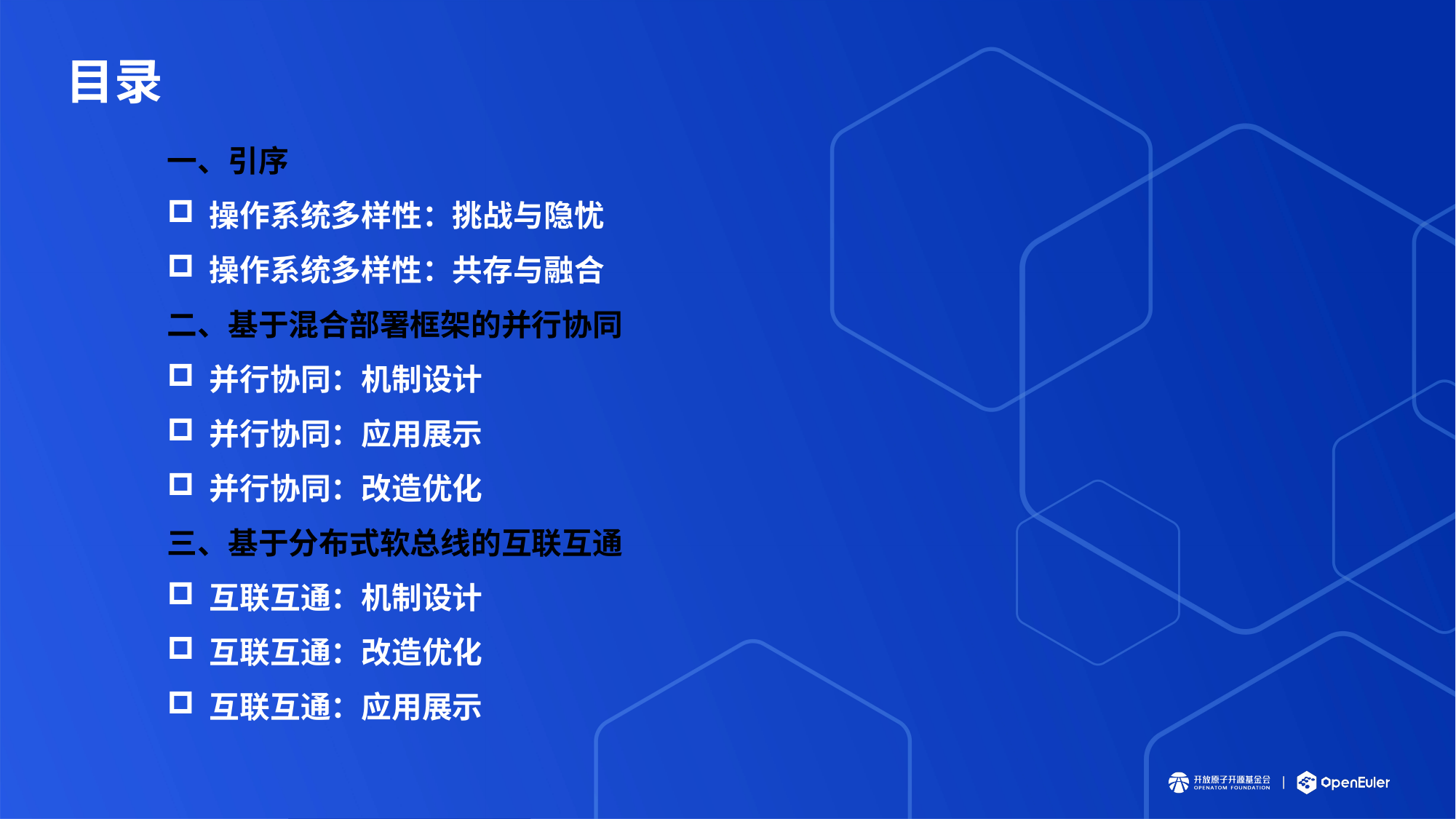

# 目录
一、引序
 操作系统多样性：挑战与隐忧
 操作系统多样性：共存与融合
二、基于混合部署框架的并行协同
 并行协同：机制设计
 并行协同：应用展示
 并行协同：改造优化
三、基于分布式软总线的互联互通
 互联互通：机制设计
 互联互通：改造优化
 互联互通：应用展示